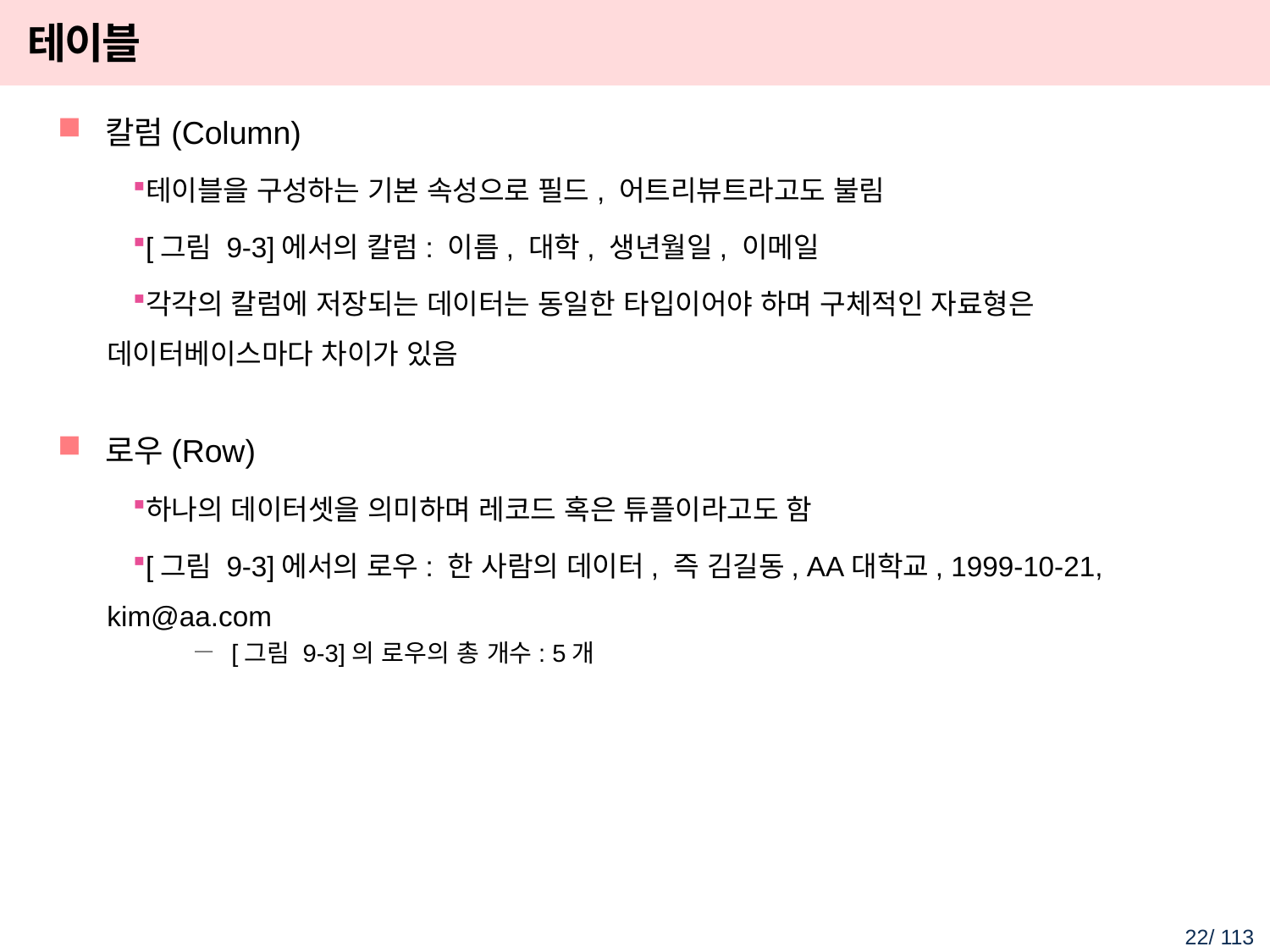

# 테이블
칼럼(Column)
테이블을 구성하는 기본 속성으로 필드, 어트리뷰트라고도 불림
[그림 9-3]에서의 칼럼: 이름, 대학, 생년월일, 이메일
각각의 칼럼에 저장되는 데이터는 동일한 타입이어야 하며 구체적인 자료형은 데이터베이스마다 차이가 있음

로우(Row)
하나의 데이터셋을 의미하며 레코드 혹은 튜플이라고도 함
[그림 9-3]에서의 로우: 한 사람의 데이터, 즉 김길동, AA대학교, 1999-10-21, kim@aa.com
[그림 9-3]의 로우의 총 개수: 5개